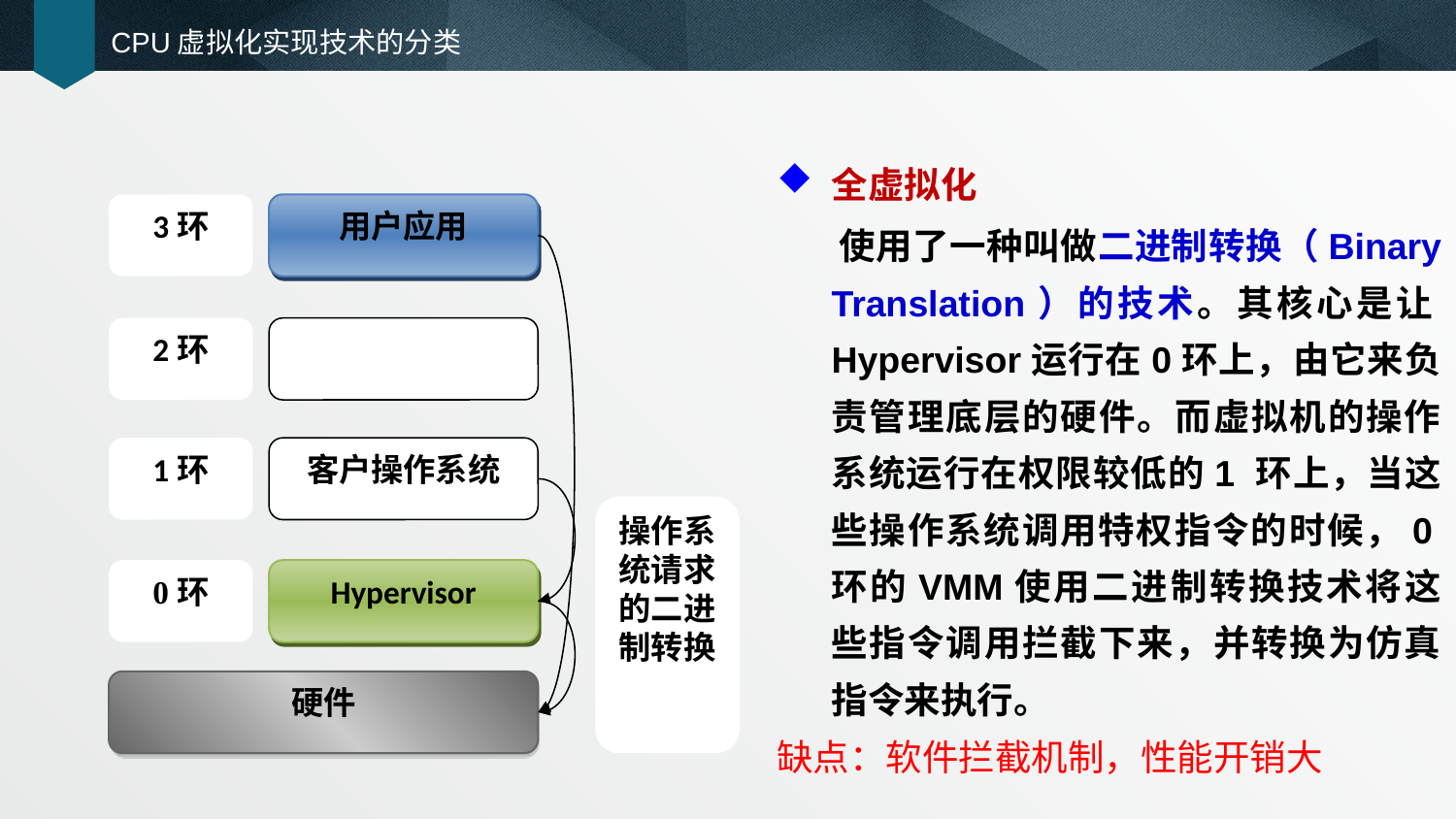

# CPU虚拟化实现技术的分类
全虚拟化
      使用了一种叫做二进制转换（Binary Translation）的技术。其核心是让Hypervisor运行在0环上，由它来负责管理底层的硬件。而虚拟机的操作系统运行在权限较低的1 环上，当这些操作系统调用特权指令的时候，0环的VMM使用二进制转换技术将这些指令调用拦截下来，并转换为仿真指令来执行。
缺点：软件拦截机制，性能开销大

3环
用户应用
2环

1环
客户操作系统
操作系统请求的二进制转换
0环
Hypervisor
硬件